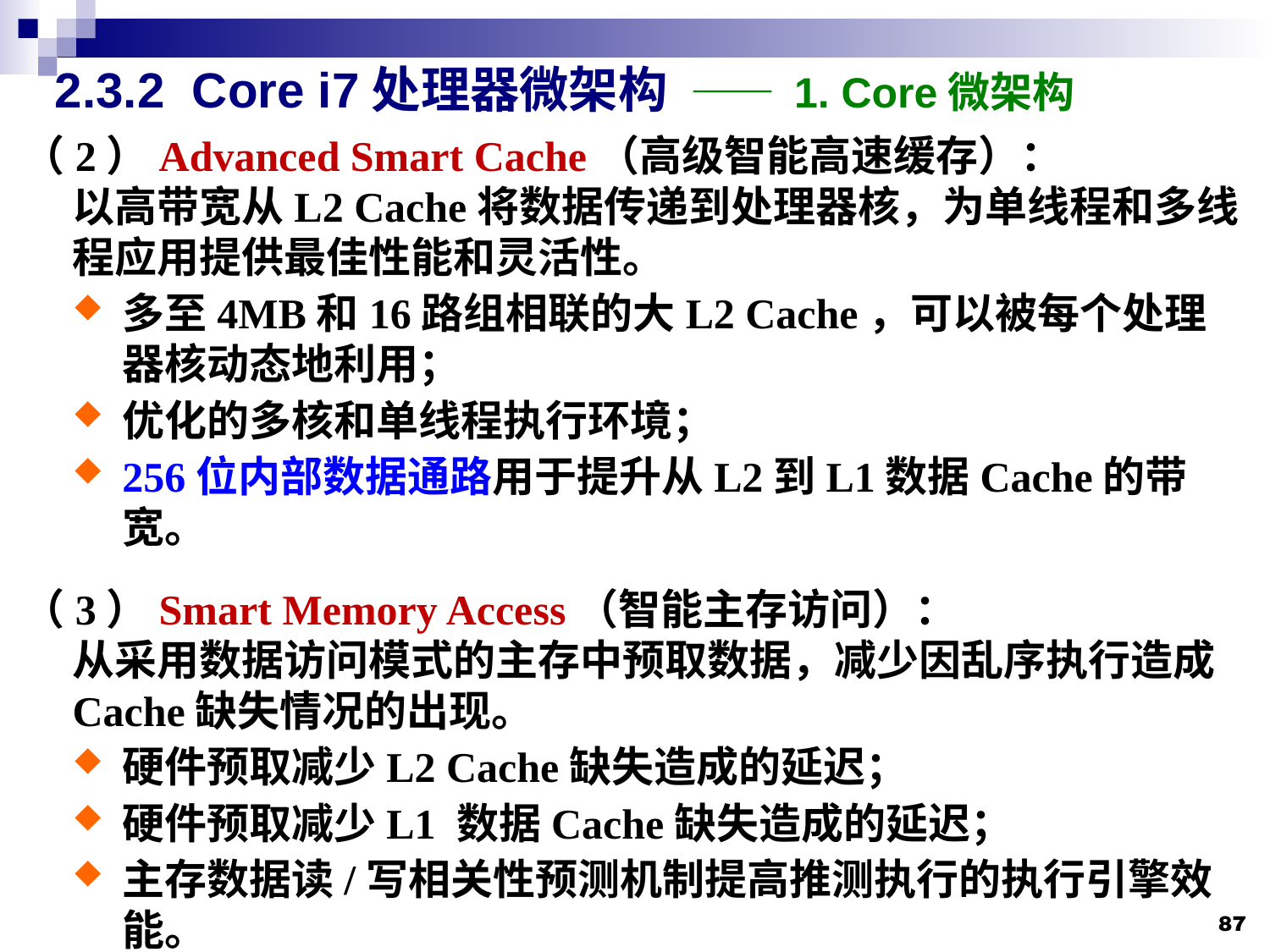

2.3.2  Core i7处理器微架构  —— 1. Core微架构
（2）Advanced Smart Cache（高级智能高速缓存）：
以高带宽从L2 Cache将数据传递到处理器核，为单线程和多线程应用提供最佳性能和灵活性。
多至4MB和16路组相联的大L2 Cache，可以被每个处理器核动态地利用；
优化的多核和单线程执行环境；
256位内部数据通路用于提升从L2到L1数据Cache的带宽。
（3）Smart Memory Access（智能主存访问）：
从采用数据访问模式的主存中预取数据，减少因乱序执行造成Cache缺失情况的出现。
硬件预取减少L2 Cache缺失造成的延迟；
硬件预取减少L1 数据Cache缺失造成的延迟；
主存数据读/写相关性预测机制提高推测执行的执行引擎效能。
87